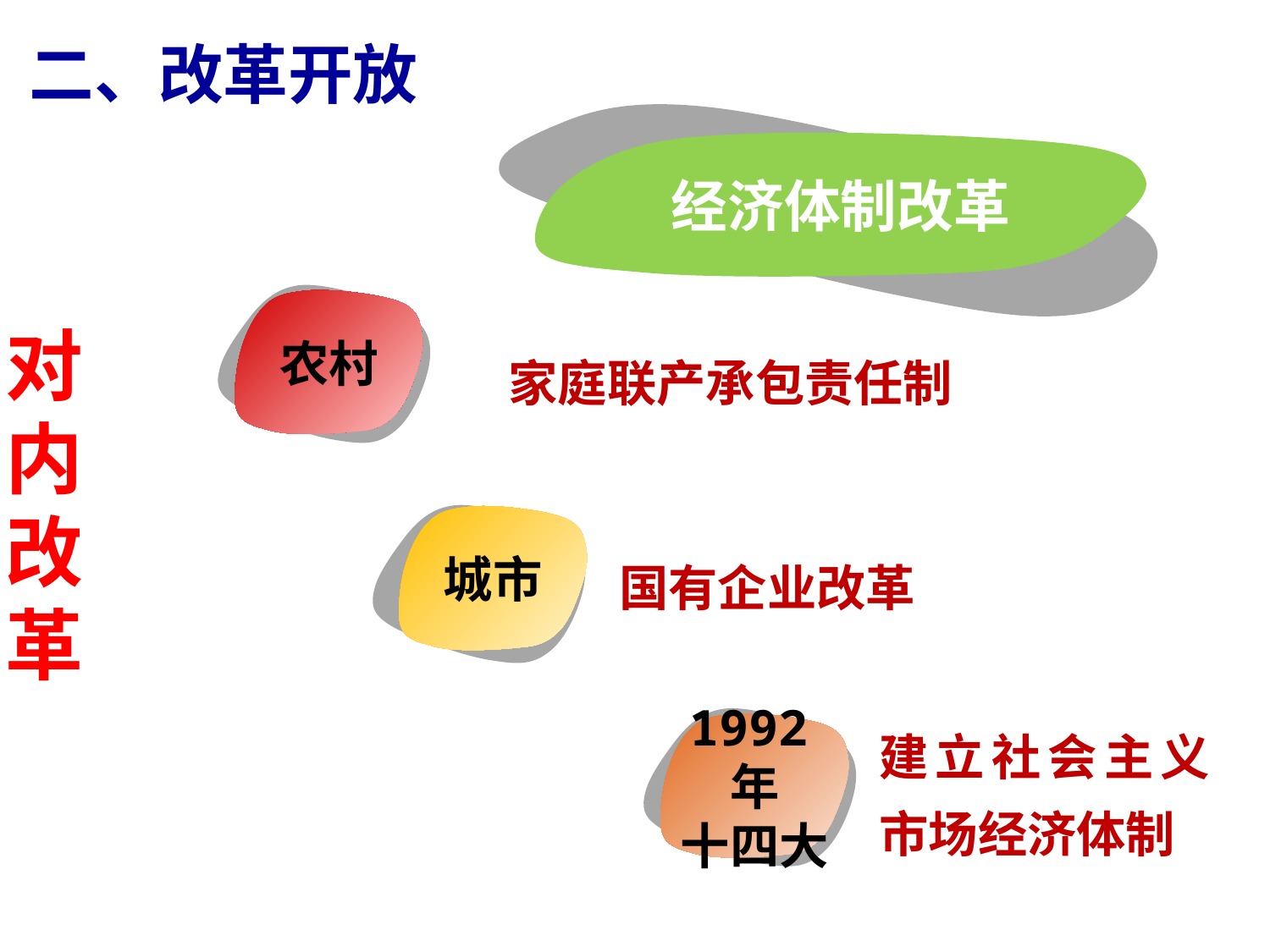

二、改革开放

经济体制改革

农村
对内改革
家庭联产承包责任制
城市

国有企业改革

1992年
十四大
建立社会主义市场经济体制